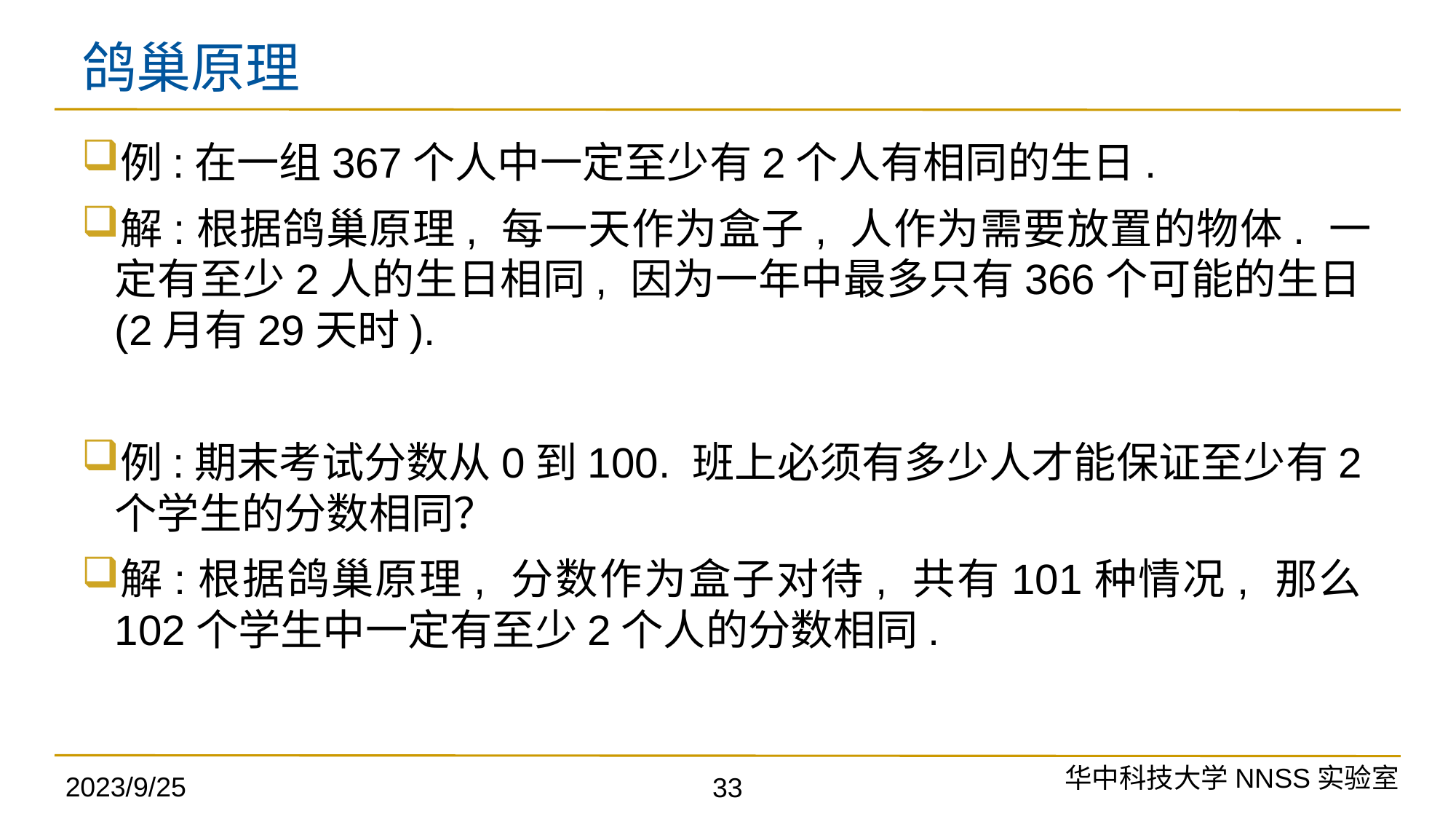

# 鸽巢原理
例:在一组367个人中一定至少有2个人有相同的生日.
解:根据鸽巢原理, 每一天作为盒子, 人作为需要放置的物体. 一定有至少2人的生日相同, 因为一年中最多只有366个可能的生日(2月有29天时).

例:期末考试分数从0到100. 班上必须有多少人才能保证至少有2个学生的分数相同？
解:根据鸽巢原理, 分数作为盒子对待, 共有101种情况, 那么102个学生中一定有至少2个人的分数相同.
华中科技大学NNSS实验室
2023/9/25
33